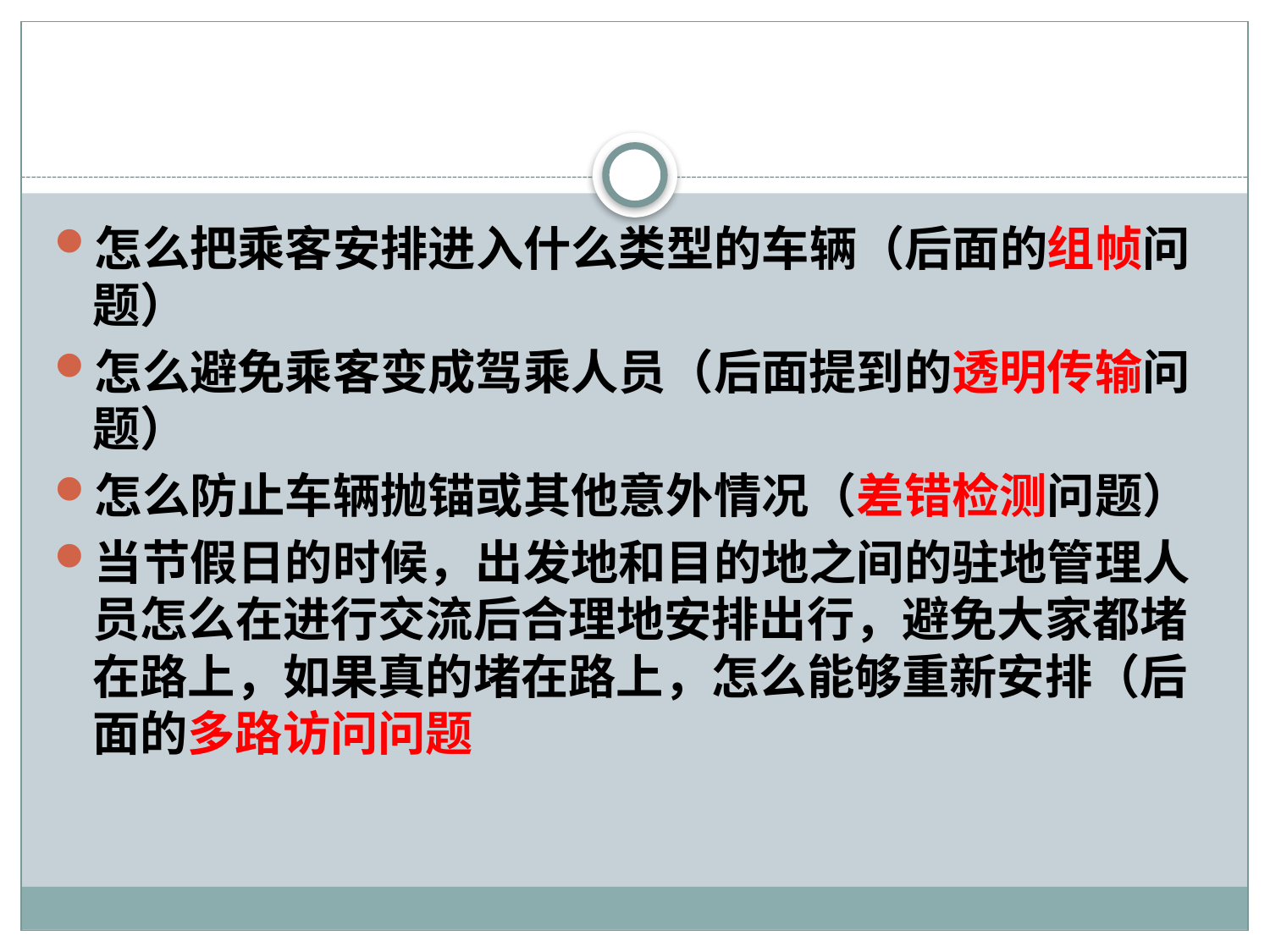

#
怎么把乘客安排进入什么类型的车辆（后面的组帧问题）
怎么避免乘客变成驾乘人员（后面提到的透明传输问题）
怎么防止车辆抛锚或其他意外情况（差错检测问题）
当节假日的时候，出发地和目的地之间的驻地管理人员怎么在进行交流后合理地安排出行，避免大家都堵在路上，如果真的堵在路上，怎么能够重新安排（后面的多路访问问题